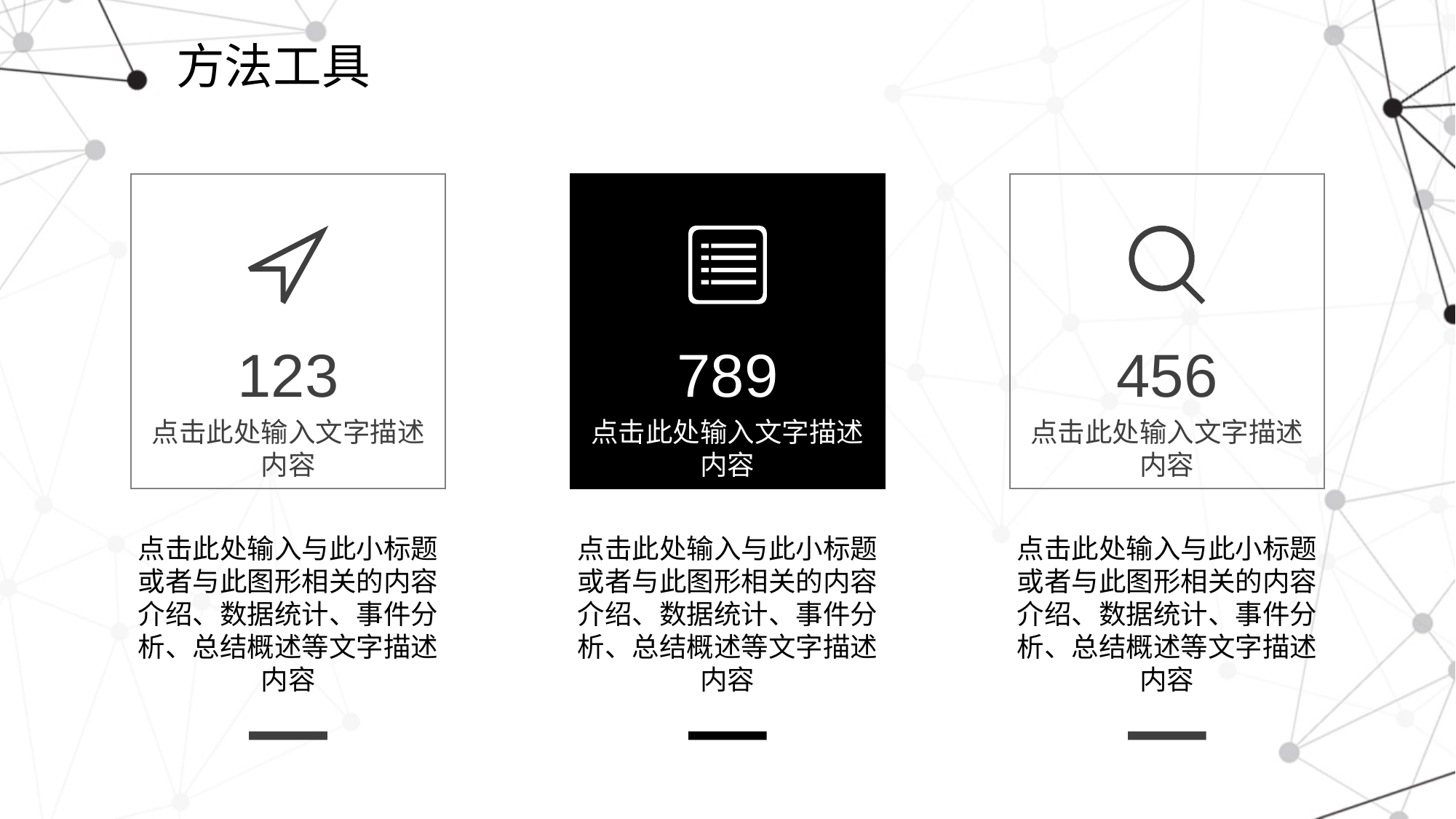

# 方法工具

123
789
456
点击此处输入文字描述内容
点击此处输入文字描述内容
点击此处输入文字描述内容
点击此处输入与此小标题或者与此图形相关的内容介绍、数据统计、事件分析、总结概述等文字描述内容
点击此处输入与此小标题或者与此图形相关的内容介绍、数据统计、事件分析、总结概述等文字描述内容
点击此处输入与此小标题或者与此图形相关的内容介绍、数据统计、事件分析、总结概述等文字描述内容